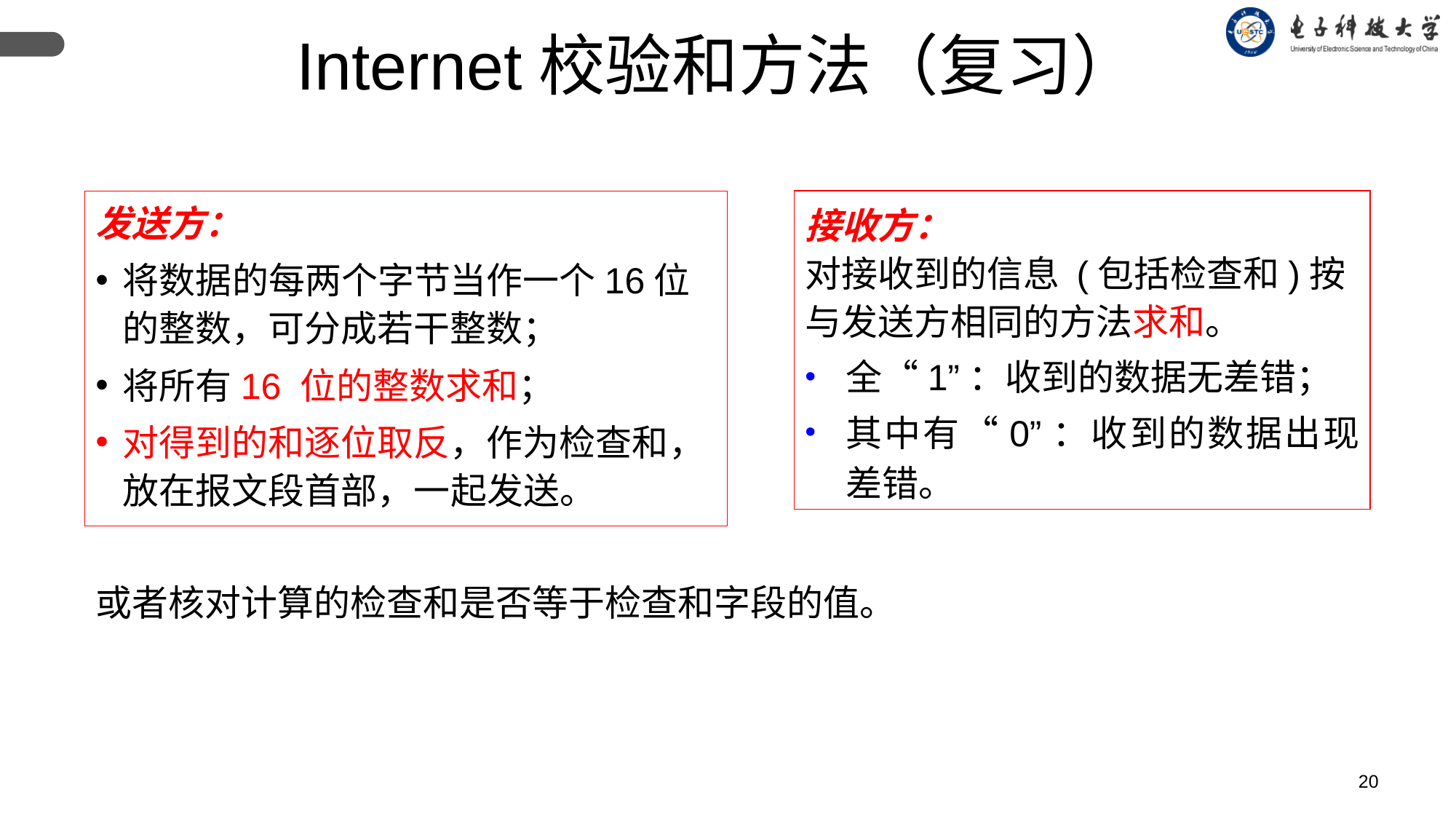

Internet校验和方法（复习）
发送方：
将数据的每两个字节当作一个16位的整数，可分成若干整数；
将所有16 位的整数求和；
对得到的和逐位取反，作为检查和，放在报文段首部，一起发送。

接收方：
对接收到的信息 (包括检查和)按与发送方相同的方法求和。
全“1”：收到的数据无差错；
其中有“0”：收到的数据出现差错。
或者核对计算的检查和是否等于检查和字段的值。
20